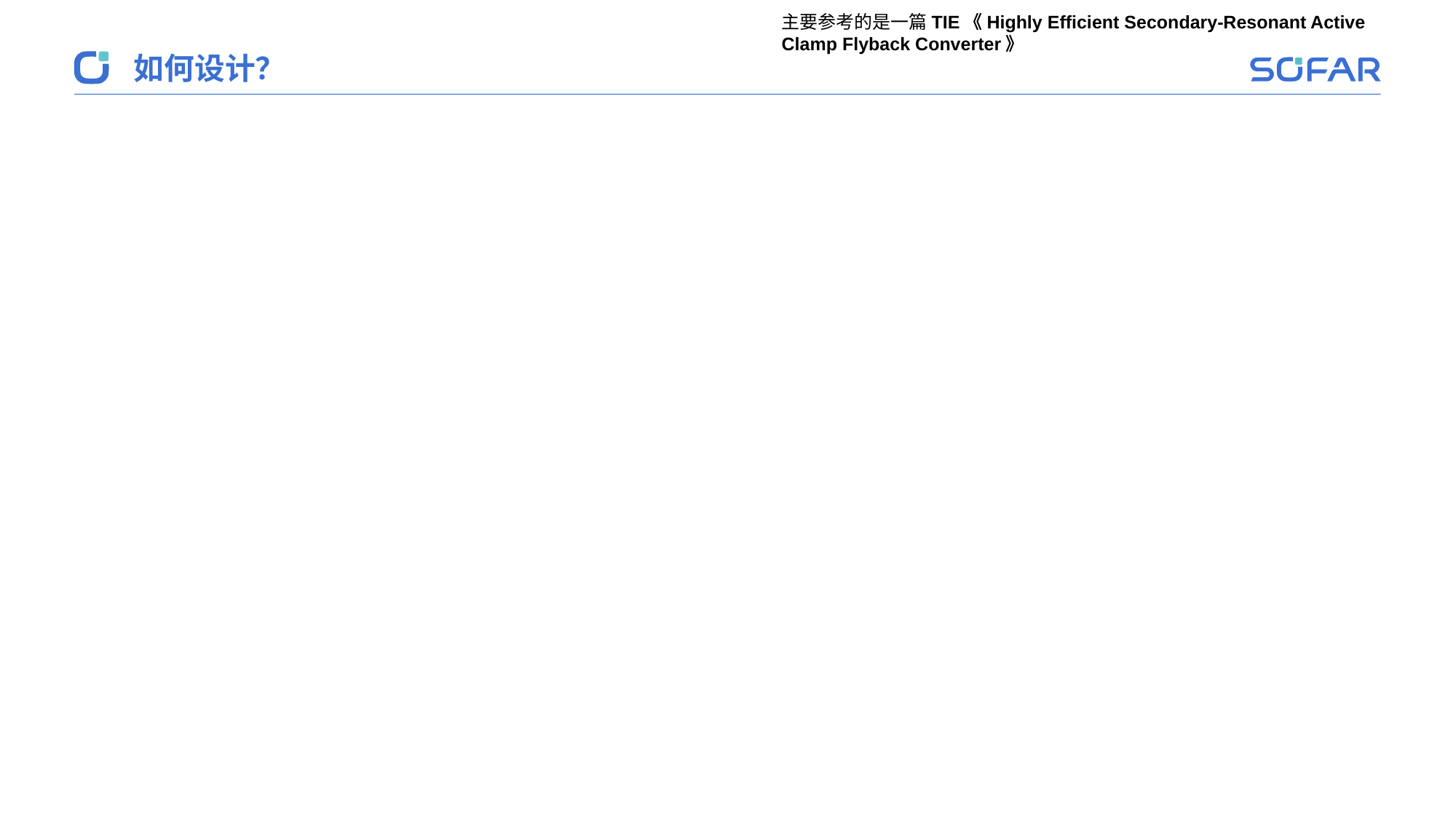

主要参考的是一篇TIE《Highly Efficient Secondary-Resonant Active Clamp Flyback Converter》
如何设计？